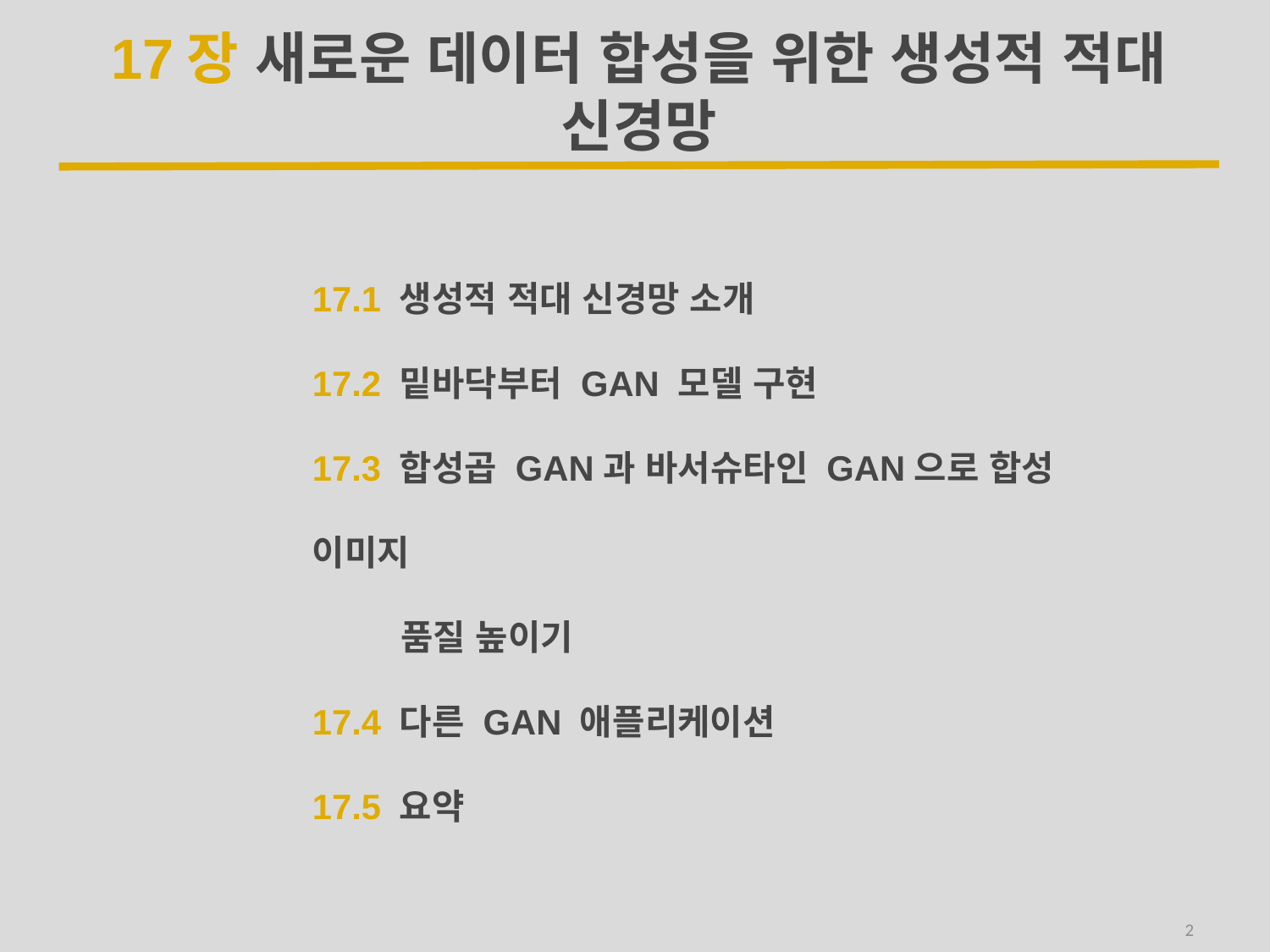

17장 새로운 데이터 합성을 위한 생성적 적대 신경망
17.1 생성적 적대 신경망 소개
17.2 밑바닥부터 GAN 모델 구현
17.3 합성곱 GAN과 바서슈타인 GAN으로 합성 이미지
        품질 높이기
17.4 다른 GAN 애플리케이션
17.5 요약
2